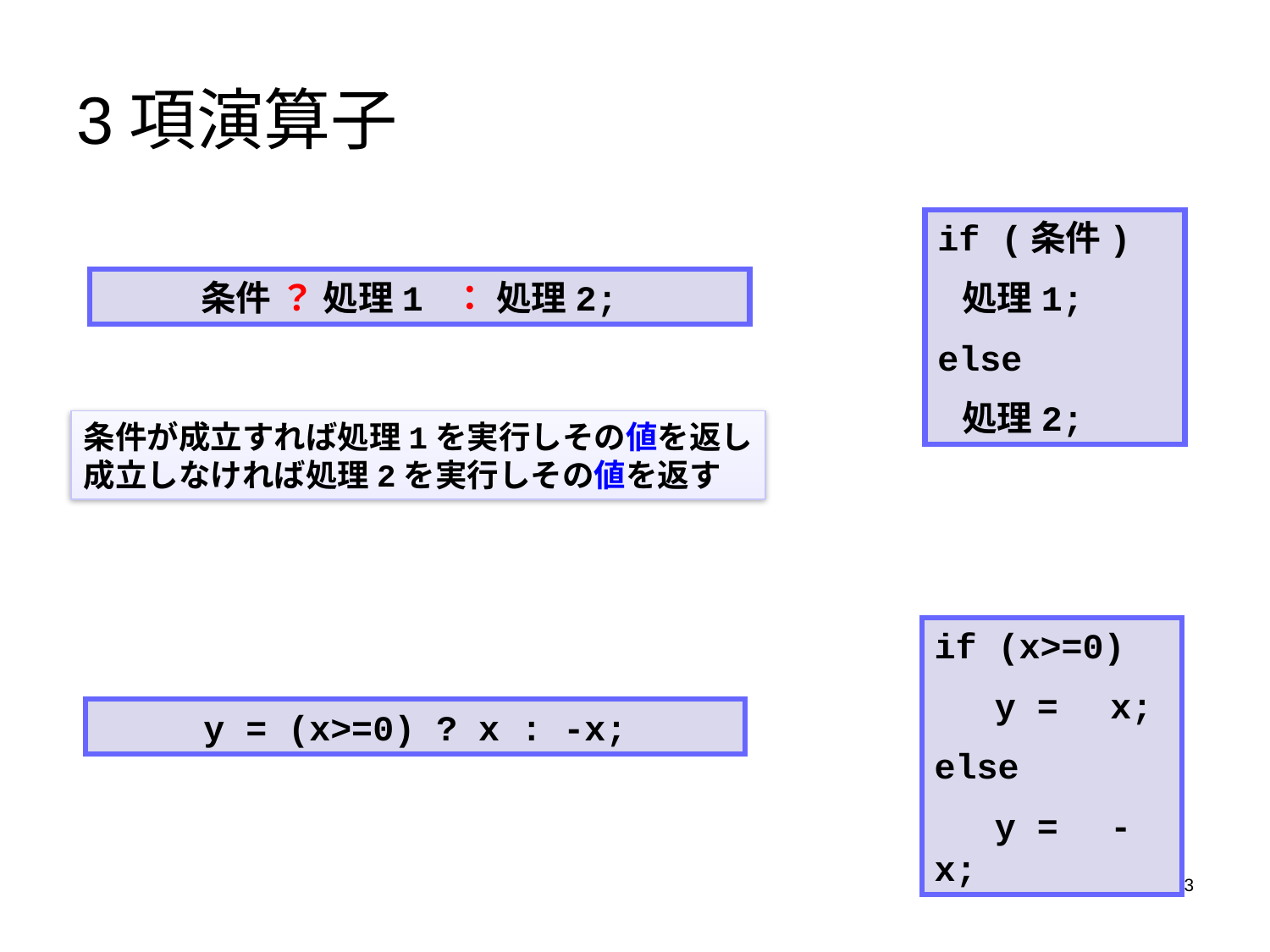

# 3項演算子
if (条件)
  処理1;
else
  処理2;
条件 ？ 処理1 ： 処理2;
条件が成立すれば処理1を実行しその値を返し
成立しなければ処理2を実行しその値を返す
if (x>=0)
 　y =　x;
else
 　y =　-x;
y = (x>=0) ? x : -x;
23